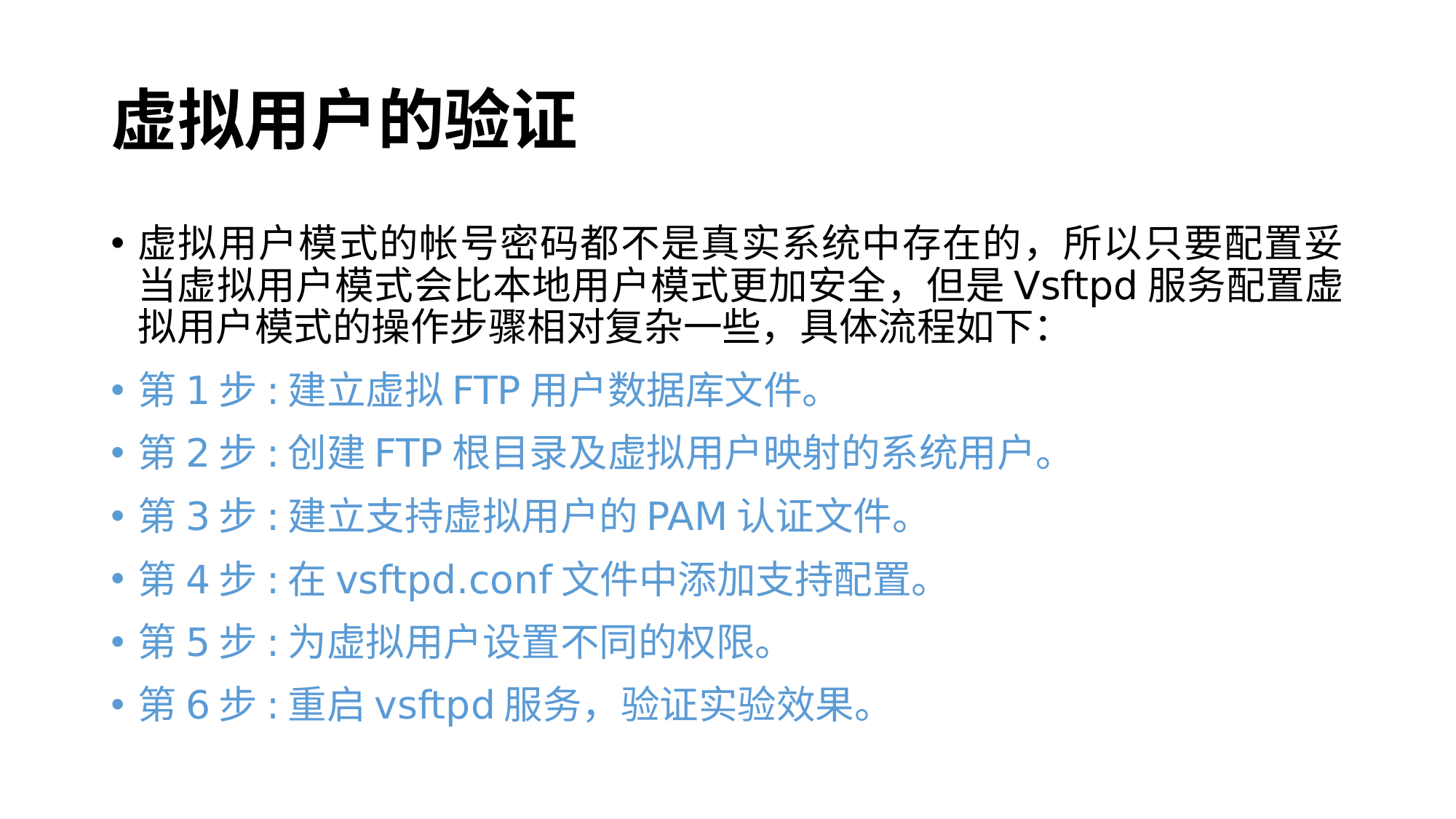

# 虚拟用户的验证
虚拟用户模式的帐号密码都不是真实系统中存在的，所以只要配置妥当虚拟用户模式会比本地用户模式更加安全，但是Vsftpd服务配置虚拟用户模式的操作步骤相对复杂一些，具体流程如下：
第1步:建立虚拟FTP用户数据库文件。
第2步:创建FTP根目录及虚拟用户映射的系统用户。
第3步:建立支持虚拟用户的PAM认证文件。
第4步:在vsftpd.conf文件中添加支持配置。
第5步:为虚拟用户设置不同的权限。
第6步:重启vsftpd服务，验证实验效果。